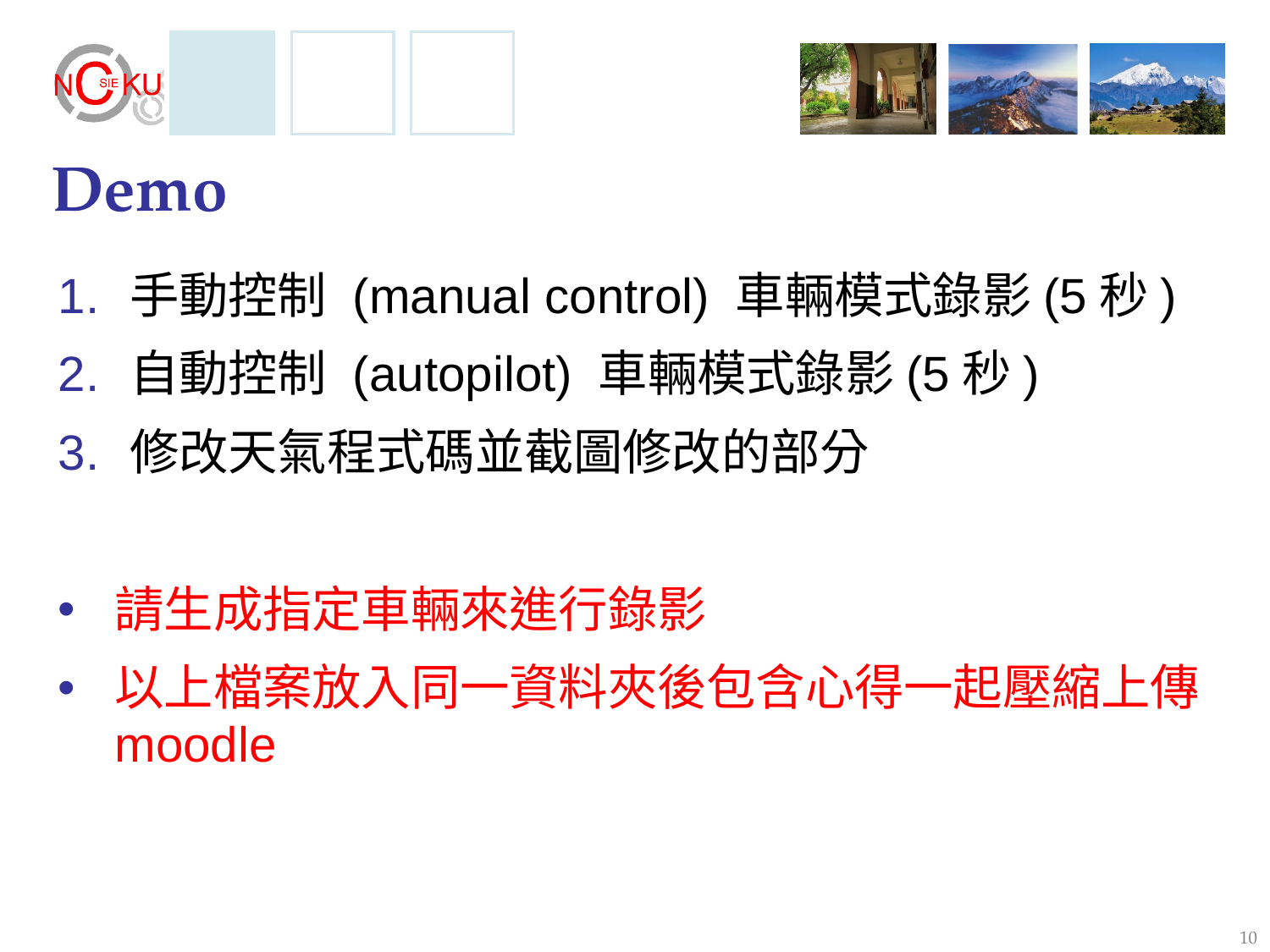

# Demo
手動控制 (manual control) 車輛模式錄影(5秒)
自動控制 (autopilot) 車輛模式錄影(5秒)
修改天氣程式碼並截圖修改的部分

請生成指定車輛來進行錄影
以上檔案放入同一資料夾後包含心得一起壓縮上傳 moodle
10